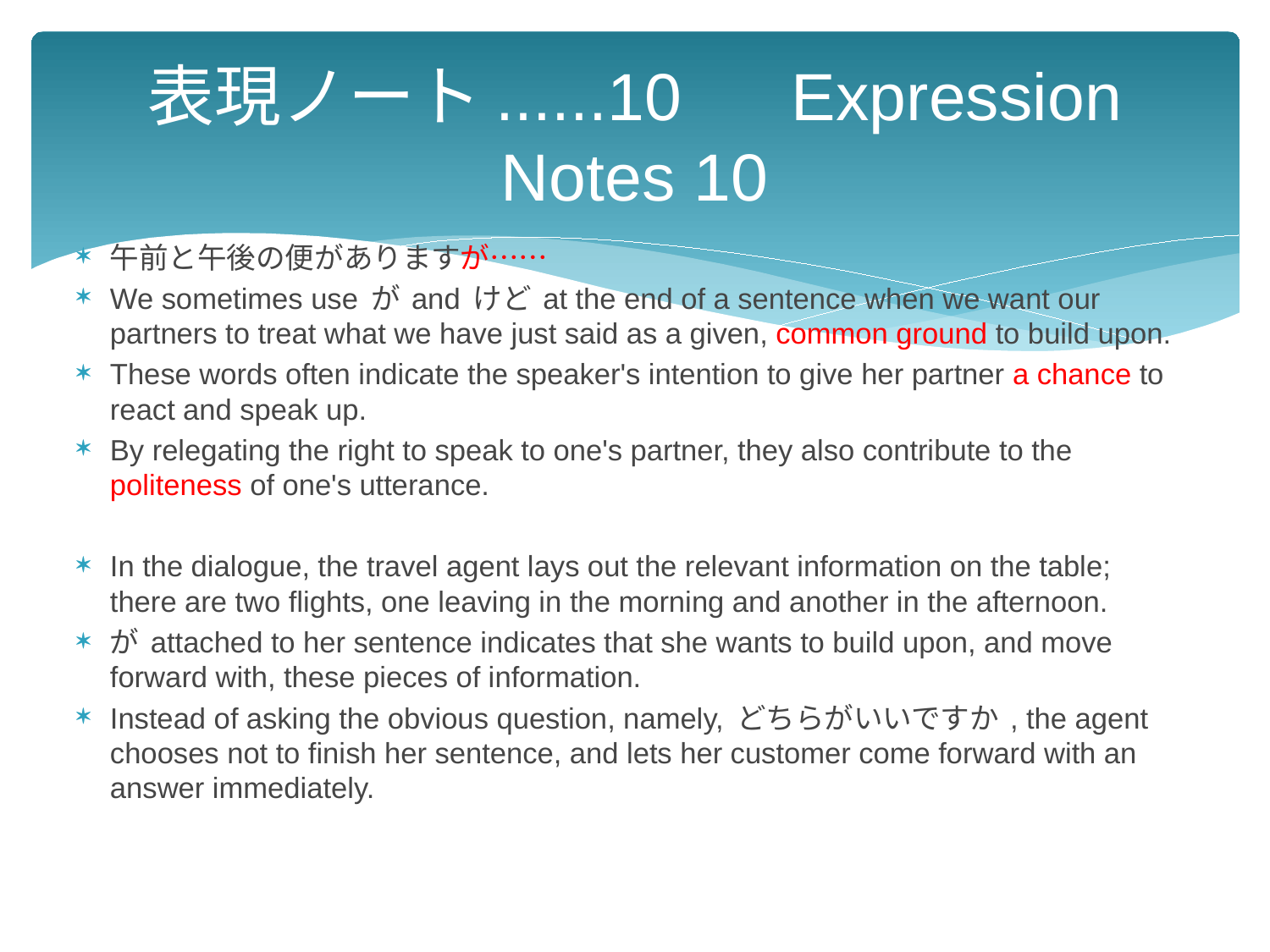

# 表現ノート......10　 Expression Notes 10
午前と午後の便がありますが……
We sometimes use が and けど at the end of a sentence when we want our partners to treat what we have just said as a given, common ground to build upon.
These words often indicate the speaker's intention to give her partner a chance to react and speak up.
By relegating the right to speak to one's partner, they also contribute to the politeness of one's utterance.

In the dialogue, the travel agent lays out the relevant information on the table; there are two ﬂights, one leaving in the morning and another in the afternoon.
が attached to her sentence indicates that she wants to build upon, and move forward with, these pieces of information.
Instead of asking the obvious question, namely, どちらがいいですか , the agent chooses not to finish her sentence, and lets her customer come forward with an answer immediately.